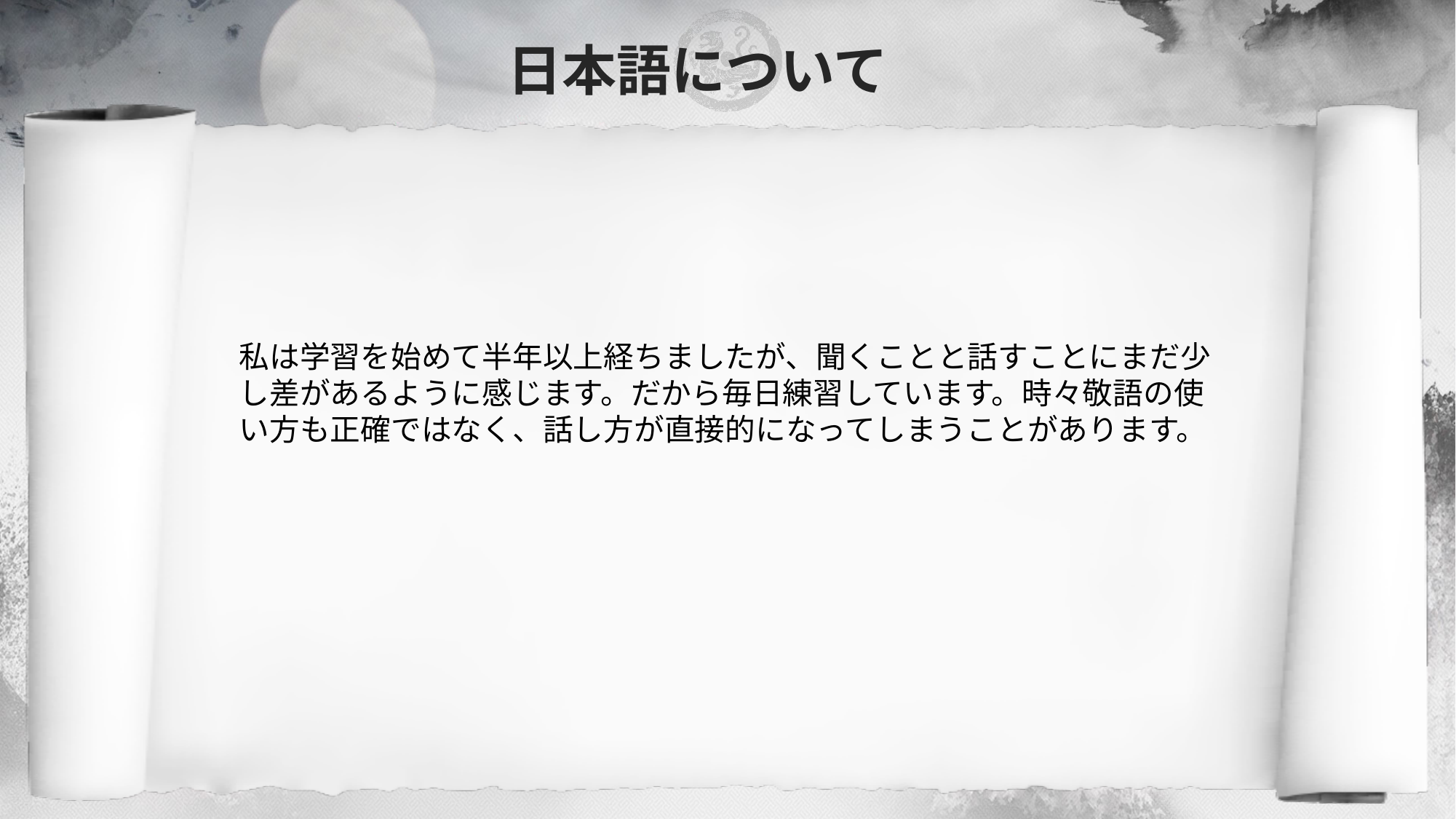

日本語について
私は学習を始めて半年以上経ちましたが、聞くことと話すことにまだ少し差があるように感じます。だから毎日練習しています。時々敬語の使い方も正確ではなく、話し方が直接的になってしまうことがあります。